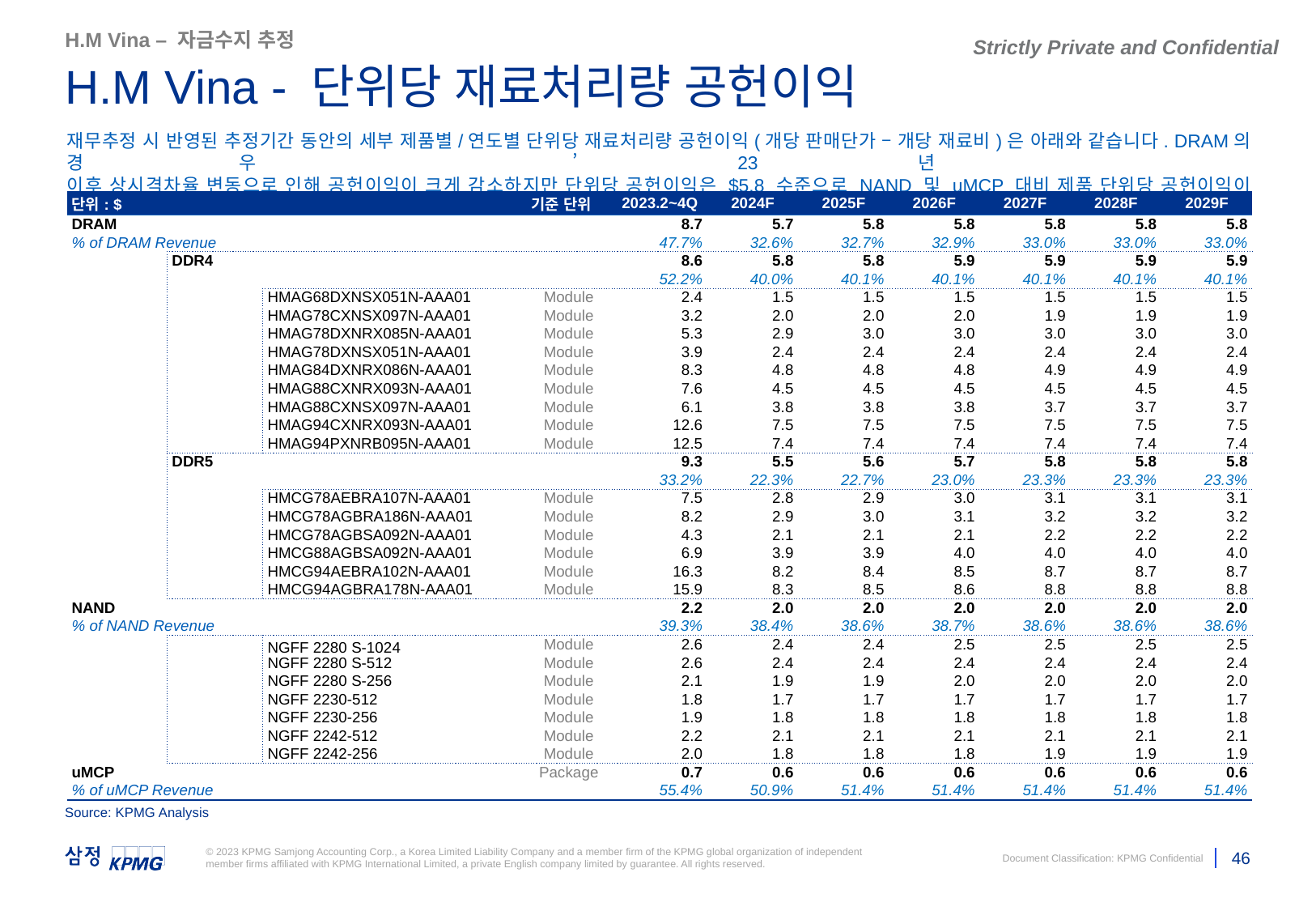

H.M Vina – 자금수지 추정
H.M Vina - 단위당 재료처리량 공헌이익
재무추정 시 반영된 추정기간 동안의 세부 제품별/연도별 단위당 재료처리량 공헌이익(개당 판매단가 – 개당 재료비)은 아래와 같습니다. DRAM의 경우 ’23년
이후 상시격차율 변동으로 인해 공헌이익이 크게 감소하지만 단위당 공헌이익은 $5.8 수준으로 NAND 및 uMCP 대비 제품 단위당 공헌이익이 높습니다.
| 단위: $ |  |  |  | 기준 단위 | 2023.2~4Q | 2024F | 2025F | 2026F | 2027F | 2028F | 2029F |
| --- | --- | --- | --- | --- | --- | --- | --- | --- | --- | --- | --- |
| DRAM |  |  |  |  | 8.7 | 5.7 | 5.8 | 5.8 | 5.8 | 5.8 | 5.8 |
| % of DRAM Revenue |  |  |  |  | 47.7% | 32.6% | 32.7% | 32.9% | 33.0% | 33.0% | 33.0% |
|  | DDR4 |  |  |  | 8.6 | 5.8 | 5.8 | 5.9 | 5.9 | 5.9 | 5.9 |
|  |  |  |  |  | 52.2% | 40.0% | 40.1% | 40.1% | 40.1% | 40.1% | 40.1% |
|  |  | HMAG68DXNSX051N-AAA01 |  | Module | 2.4 | 1.5 | 1.5 | 1.5 | 1.5 | 1.5 | 1.5 |
|  |  | HMAG78CXNSX097N-AAA01 |  | Module | 3.2 | 2.0 | 2.0 | 2.0 | 1.9 | 1.9 | 1.9 |
|  |  | HMAG78DXNRX085N-AAA01 |  | Module | 5.3 | 2.9 | 3.0 | 3.0 | 3.0 | 3.0 | 3.0 |
|  |  | HMAG78DXNSX051N-AAA01 |  | Module | 3.9 | 2.4 | 2.4 | 2.4 | 2.4 | 2.4 | 2.4 |
|  |  | HMAG84DXNRX086N-AAA01 |  | Module | 8.3 | 4.8 | 4.8 | 4.8 | 4.9 | 4.9 | 4.9 |
|  |  | HMAG88CXNRX093N-AAA01 |  | Module | 7.6 | 4.5 | 4.5 | 4.5 | 4.5 | 4.5 | 4.5 |
|  |  | HMAG88CXNSX097N-AAA01 |  | Module | 6.1 | 3.8 | 3.8 | 3.8 | 3.7 | 3.7 | 3.7 |
|  |  | HMAG94CXNRX093N-AAA01 |  | Module | 12.6 | 7.5 | 7.5 | 7.5 | 7.5 | 7.5 | 7.5 |
|  |  | HMAG94PXNRB095N-AAA01 |  | Module | 12.5 | 7.4 | 7.4 | 7.4 | 7.4 | 7.4 | 7.4 |
|  | DDR5 |  |  |  | 9.3 | 5.5 | 5.6 | 5.7 | 5.8 | 5.8 | 5.8 |
|  |  |  |  |  | 33.2% | 22.3% | 22.7% | 23.0% | 23.3% | 23.3% | 23.3% |
|  |  | HMCG78AEBRA107N-AAA01 |  | Module | 7.5 | 2.8 | 2.9 | 3.0 | 3.1 | 3.1 | 3.1 |
|  |  | HMCG78AGBRA186N-AAA01 |  | Module | 8.2 | 2.9 | 3.0 | 3.1 | 3.2 | 3.2 | 3.2 |
|  |  | HMCG78AGBSA092N-AAA01 |  | Module | 4.3 | 2.1 | 2.1 | 2.1 | 2.2 | 2.2 | 2.2 |
|  |  | HMCG88AGBSA092N-AAA01 |  | Module | 6.9 | 3.9 | 3.9 | 4.0 | 4.0 | 4.0 | 4.0 |
|  |  | HMCG94AEBRA102N-AAA01 |  | Module | 16.3 | 8.2 | 8.4 | 8.5 | 8.7 | 8.7 | 8.7 |
|  |  | HMCG94AGBRA178N-AAA01 |  | Module | 15.9 | 8.3 | 8.5 | 8.6 | 8.8 | 8.8 | 8.8 |
| NAND |  |  |  |  | 2.2 | 2.0 | 2.0 | 2.0 | 2.0 | 2.0 | 2.0 |
| % of NAND Revenue |  |  |  |  | 39.3% | 38.4% | 38.6% | 38.7% | 38.6% | 38.6% | 38.6% |
|  |  | NGFF 2280 S-1024 |  | Module | 2.6 | 2.4 | 2.4 | 2.5 | 2.5 | 2.5 | 2.5 |
|  |  | NGFF 2280 S-512 |  | Module | 2.6 | 2.4 | 2.4 | 2.4 | 2.4 | 2.4 | 2.4 |
|  |  | NGFF 2280 S-256 |  | Module | 2.1 | 1.9 | 1.9 | 2.0 | 2.0 | 2.0 | 2.0 |
|  |  | NGFF 2230-512 |  | Module | 1.8 | 1.7 | 1.7 | 1.7 | 1.7 | 1.7 | 1.7 |
|  |  | NGFF 2230-256 |  | Module | 1.9 | 1.8 | 1.8 | 1.8 | 1.8 | 1.8 | 1.8 |
|  |  | NGFF 2242-512 |  | Module | 2.2 | 2.1 | 2.1 | 2.1 | 2.1 | 2.1 | 2.1 |
|  |  | NGFF 2242-256 |  | Module | 2.0 | 1.8 | 1.8 | 1.8 | 1.9 | 1.9 | 1.9 |
| uMCP |  |  |  | Package | 0.7 | 0.6 | 0.6 | 0.6 | 0.6 | 0.6 | 0.6 |
| % of uMCP Revenue |  |  |  |  | 55.4% | 50.9% | 51.4% | 51.4% | 51.4% | 51.4% | 51.4% |
Source: KPMG Analysis